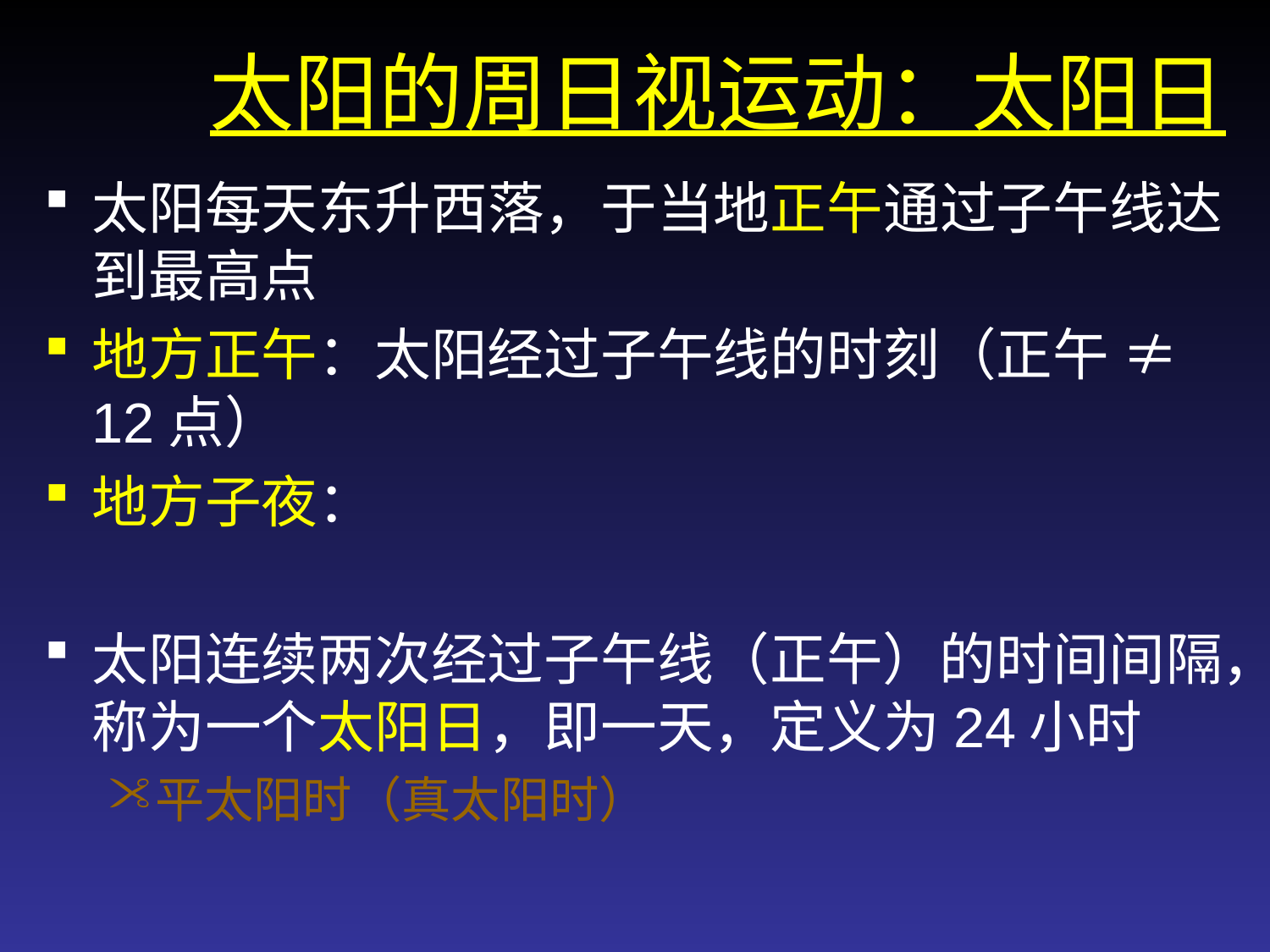

太阳的周日视运动：太阳日
太阳每天东升西落，于当地正午通过子午线达到最高点
地方正午：太阳经过子午线的时刻（正午 ≠ 12点）
地方子夜：

太阳连续两次经过子午线（正午）的时间间隔，称为一个太阳日，即一天，定义为24小时
平太阳时（真太阳时）